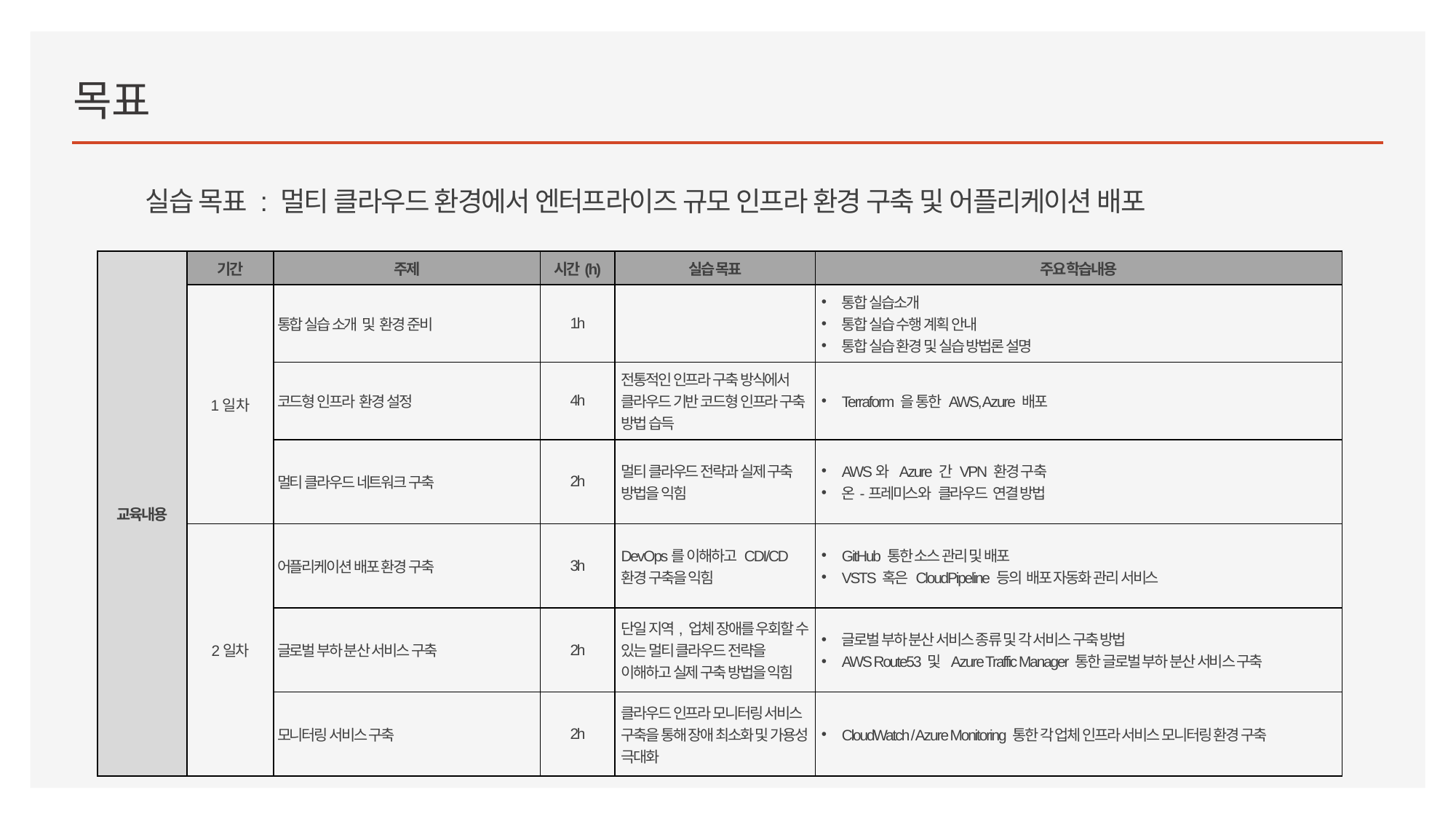

# 목표
실습 목표 : 멀티 클라우드 환경에서 엔터프라이즈 규모 인프라 환경 구축 및 어플리케이션 배포
| 교육내용 | 기간 | 주제 | 시간(h) | 실습 목표 | 주요 학습내용 |
| --- | --- | --- | --- | --- | --- |
|  | 1일차 | 통합 실습 소개 및 환경 준비 | 1h |  | 통합 실습소개 통합 실습 수행 계획 안내 통합 실습 환경 및 실습 방법론 설명 |
|  |  | 코드형 인프라 환경 설정 | 4h | 전통적인 인프라 구축 방식에서 클라우드 기반 코드형 인프라 구축 방법 습득 | Terraform 을 통한 AWS, Azure 배포 |
|  |  | 멀티 클라우드 네트워크 구축 | 2h | 멀티 클라우드 전략과 실제 구축 방법을 익힘 | AWS와 Azure 간 VPN 환경 구축 온-프레미스와 클라우드 연결 방법 |
|  | 2일차 | 어플리케이션 배포 환경 구축 | 3h | DevOps를 이해하고 CDI/CD환경 구축을 익힘 | GitHub 통한 소스 관리 및 배포 VSTS 혹은 CloudPipeline 등의 배포 자동화 관리 서비스 |
|  |  | 글로벌 부하 분산 서비스 구축 | 2h | 단일 지역, 업체 장애를 우회할 수 있는 멀티 클라우드 전략을 이해하고 실제 구축 방법을 익힘 | 글로벌 부하 분산 서비스 종류 및 각 서비스 구축 방법 AWS Route53 및 Azure Traffic Manager 통한 글로벌 부하 분산 서비스 구축 |
|  |  | 모니터링 서비스 구축 | 2h | 클라우드 인프라 모니터링 서비스 구축을 통해 장애 최소화 및 가용성 극대화 | CloudWatch / Azure Monitoring 통한 각 업체 인프라 서비스 모니터링 환경 구축 |